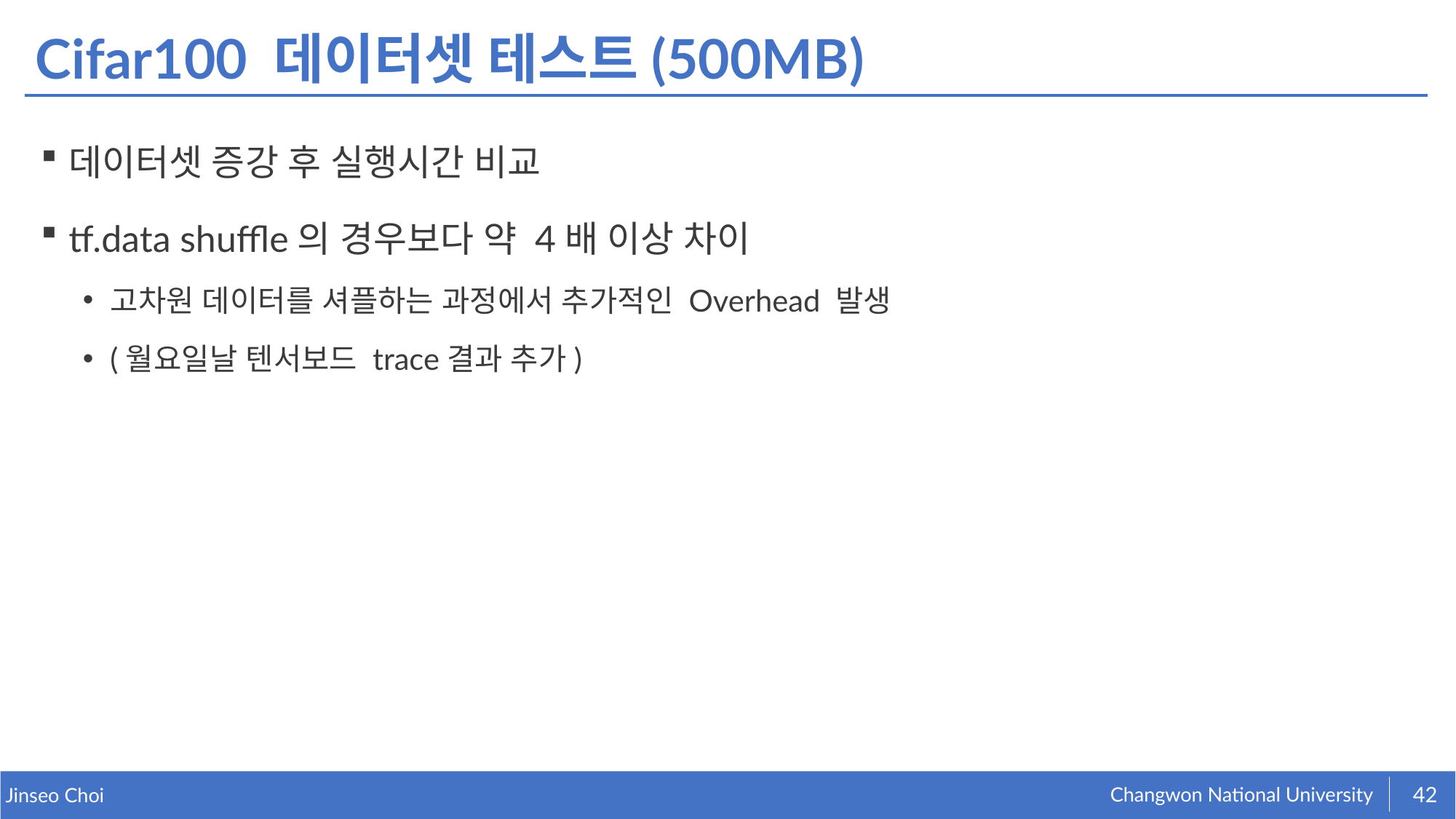

# Cifar100 데이터셋 테스트(500MB)
데이터셋 증강 후 실행시간 비교
tf.data shuffle의 경우보다 약 4배 이상 차이
고차원 데이터를 셔플하는 과정에서 추가적인 Overhead 발생
(월요일날 텐서보드 trace결과 추가)
42